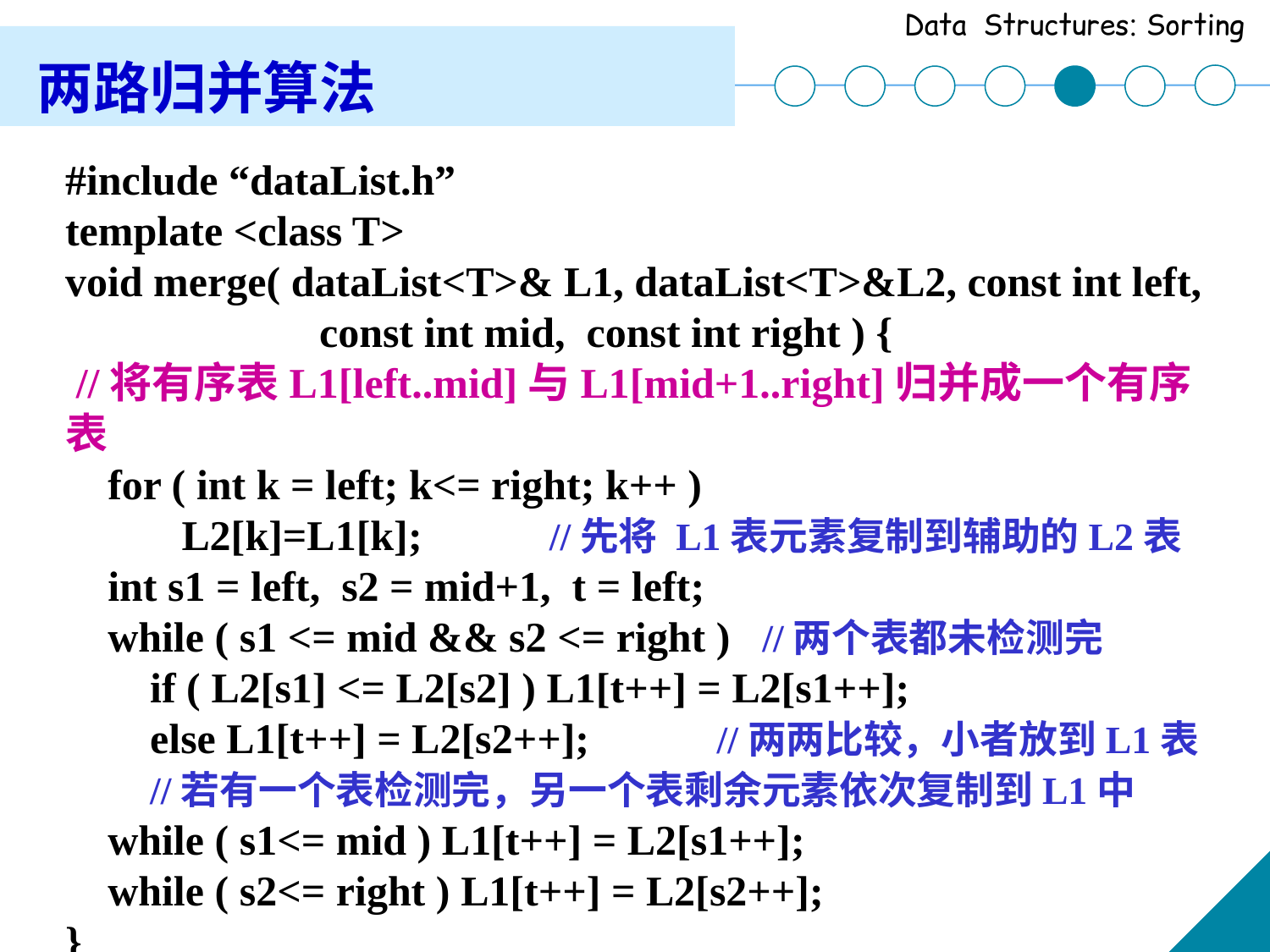

两路归并算法

#include “dataList.h”
template <class T>
void merge( dataList<T>& L1, dataList<T>&L2, const int left,
                        const int mid,  const int right ) {
 //将有序表L1[left..mid]与L1[mid+1..right]归并成一个有序表
    for ( int k = left; k<= right; k++ )
           L2[k]=L1[k];            //先将 L1表元素复制到辅助的L2表
    int s1 = left,  s2 = mid+1,  t = left;
    while ( s1 <= mid && s2 <= right )   //两个表都未检测完
        if ( L2[s1] <= L2[s2] ) L1[t++] = L2[s1++];
        else L1[t++] = L2[s2++];            //两两比较，小者放到L1表
        //若有一个表检测完，另一个表剩余元素依次复制到L1中
    while ( s1<= mid ) L1[t++] = L2[s1++];
    while ( s2<= right ) L1[t++] = L2[s2++];
}